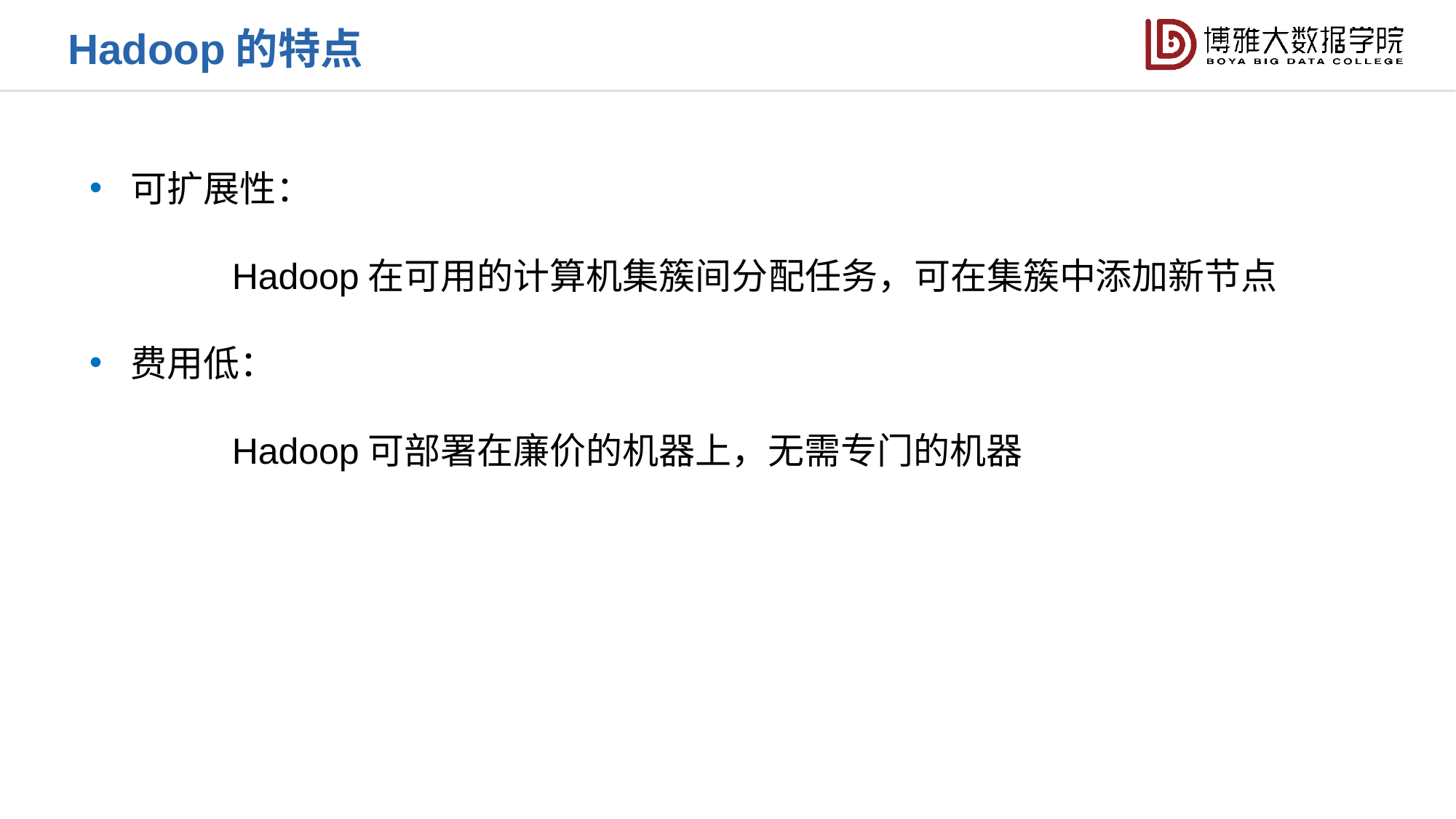

Hadoop的特点
可扩展性：

              Hadoop在可用的计算机集簇间分配任务，可在集簇中添加新节点

费用低：

              Hadoop可部署在廉价的机器上，无需专门的机器